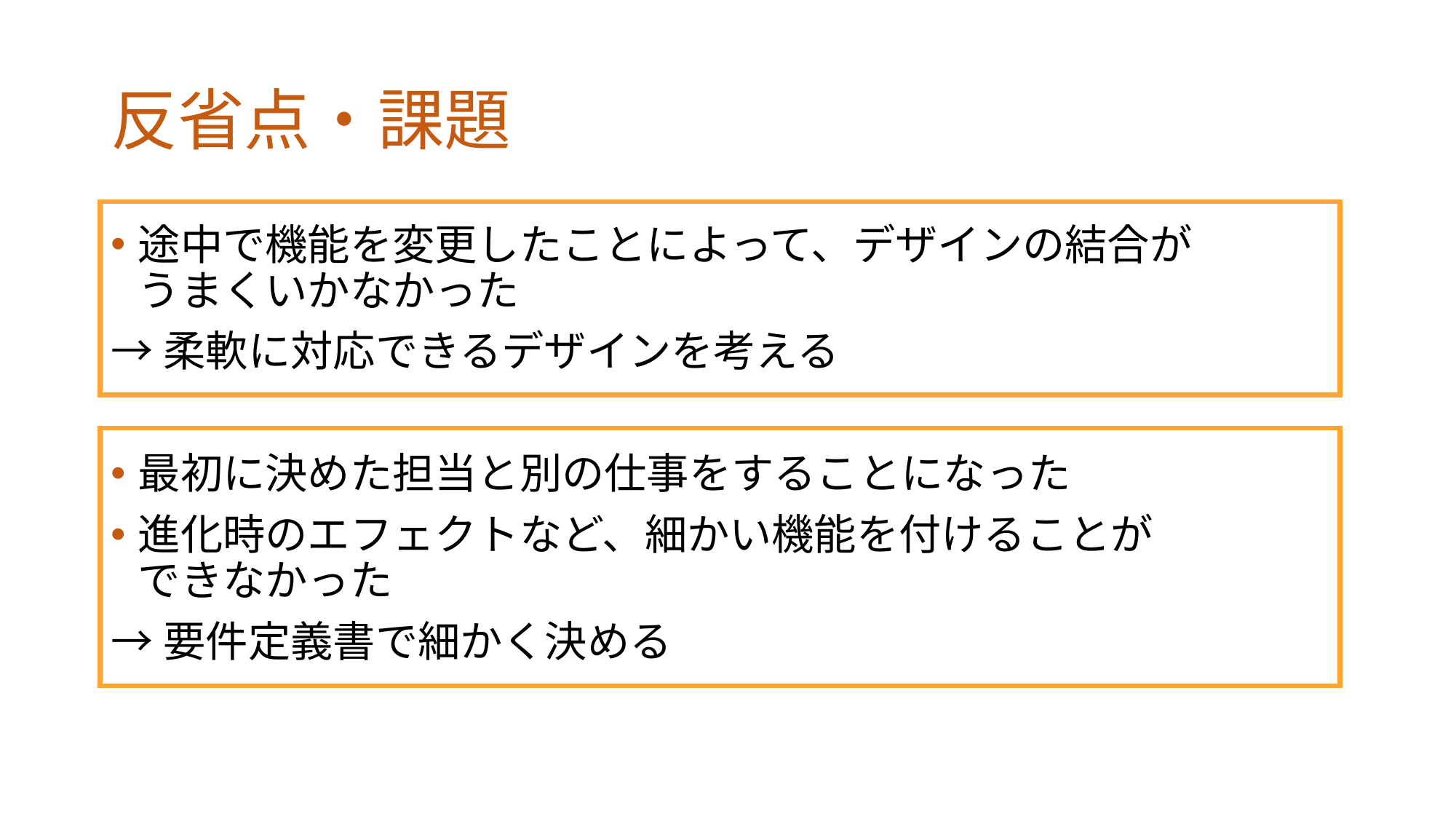

# 反省点・課題

途中で機能を変更したことによって、デザインの結合が
うまくいかなかった
→柔軟に対応できるデザインを考える

最初に決めた担当と別の仕事をすることになった
進化時のエフェクトなど、細かい機能を付けることが
できなかった
→要件定義書で細かく決める